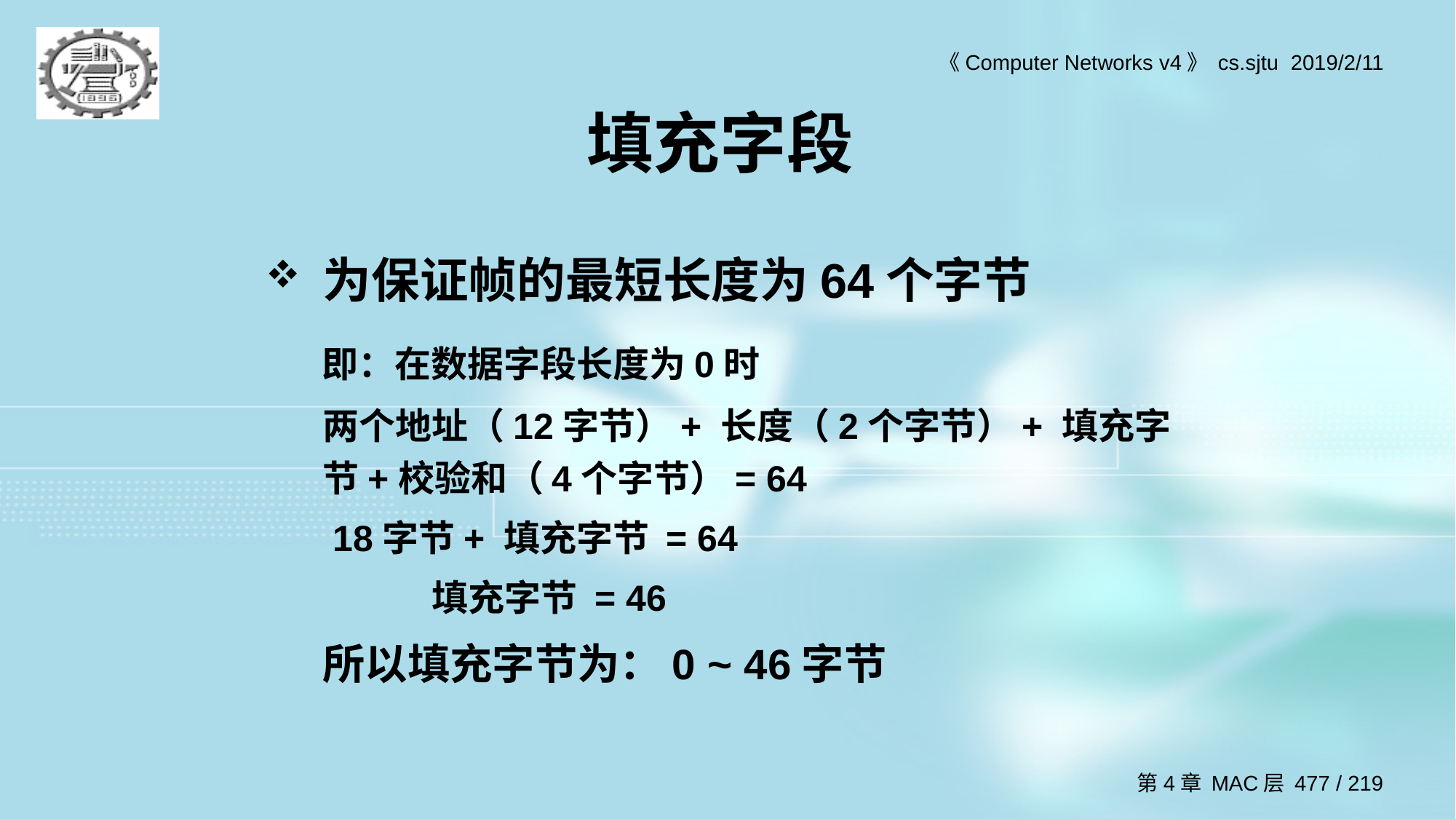

# 填充字段
为保证帧的最短长度为64个字节
    即：在数据字段长度为0时
	两个地址（12字节）+ 长度（2个字节）+ 填充字节+校验和（4个字节）= 64
	 18字节+ 填充字节 = 64
		填充字节 = 46
	所以填充字节为：0 ~ 46字节